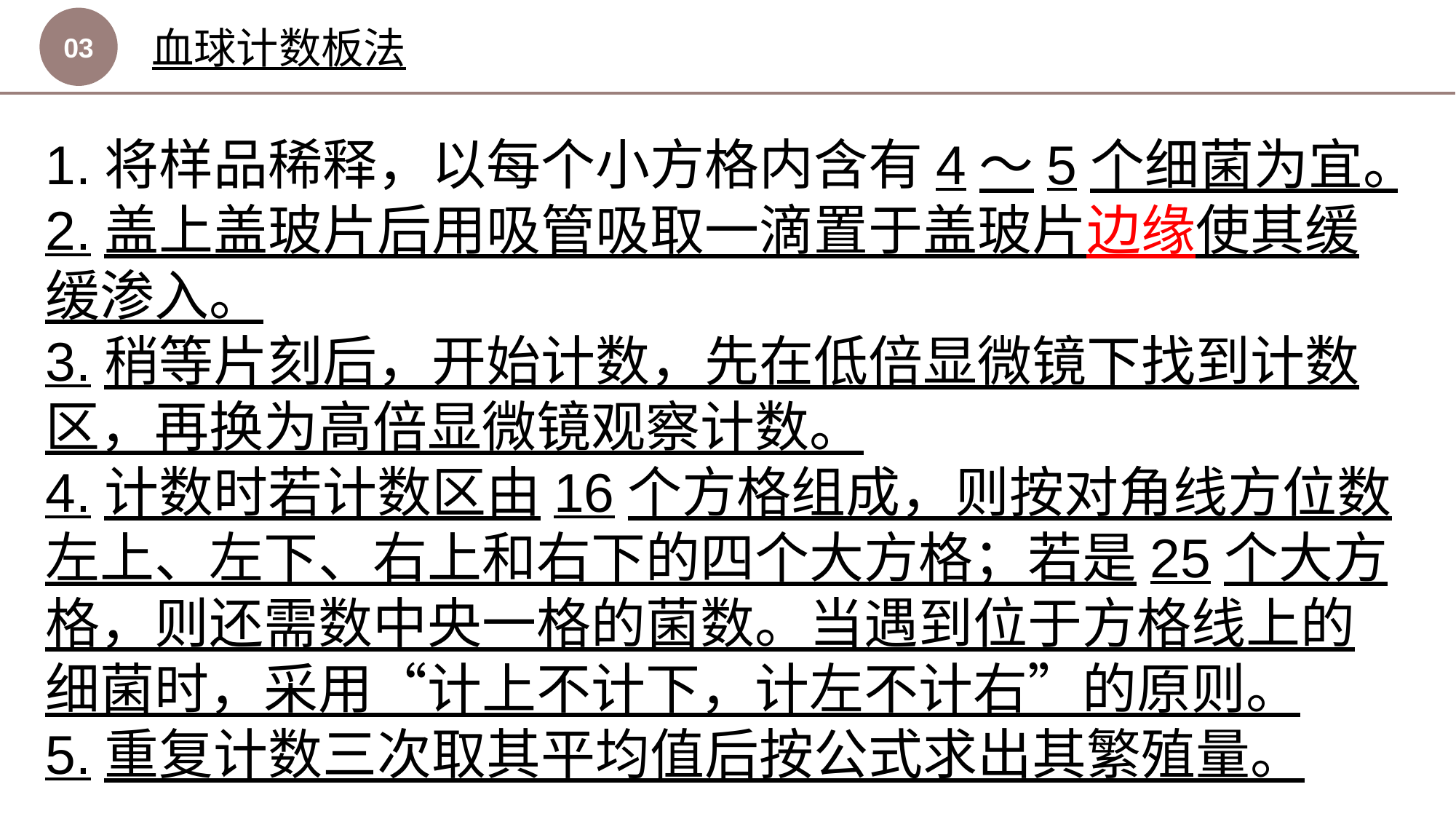

03
血球计数板法
1.将样品稀释，以每个小方格内含有4～5个细菌为宜。
2.盖上盖玻片后用吸管吸取一滴置于盖玻片边缘使其缓缓渗入。
3.稍等片刻后，开始计数，先在低倍显微镜下找到计数区，再换为高倍显微镜观察计数。
4.计数时若计数区由16个方格组成，则按对角线方位数左上、左下、右上和右下的四个大方格；若是25个大方格，则还需数中央一格的菌数。当遇到位于方格线上的细菌时，采用“计上不计下，计左不计右”的原则。
5.重复计数三次取其平均值后按公式求出其繁殖量。